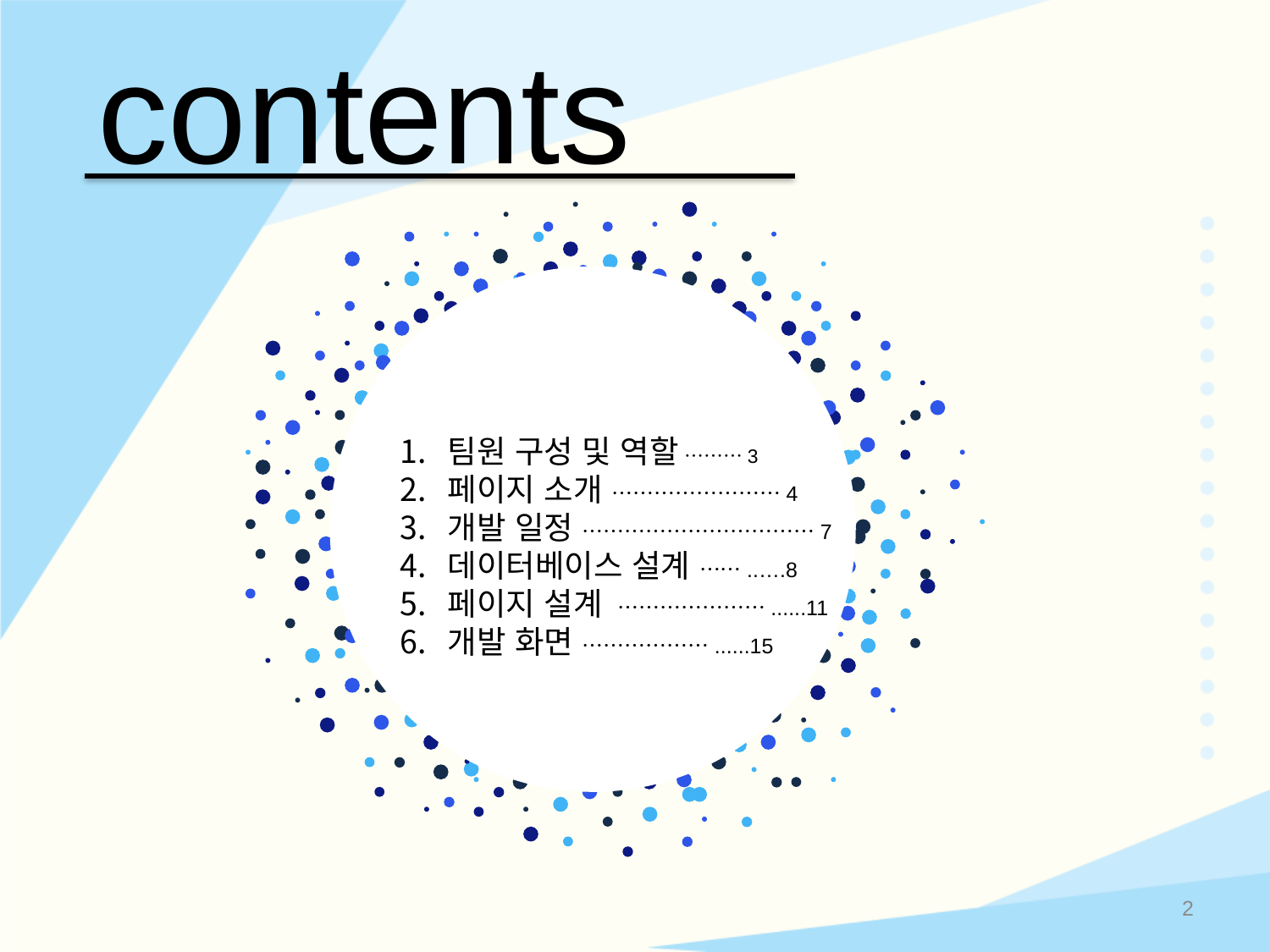

# contents

팀원 구성 및 역할 ………3
페이지 소개 ……………………4
개발 일정 ……………………………7
데이터베이스 설계 ……..….8
페이지 설계  …………………......11
개발 화면 ………………......15

2